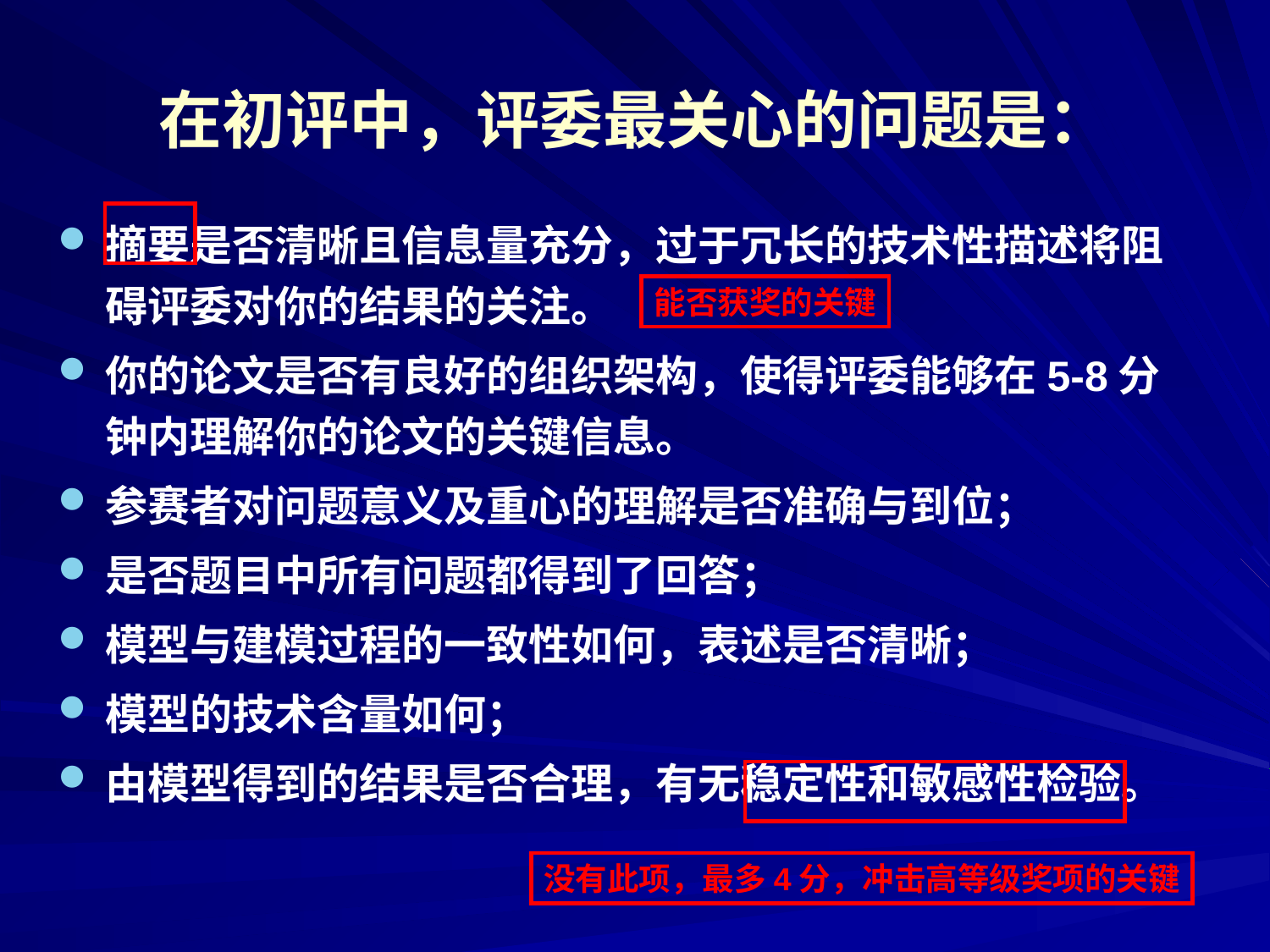

在初评中，评委最关心的问题是：
摘要是否清晰且信息量充分，过于冗长的技术性描述将阻碍评委对你的结果的关注。
你的论文是否有良好的组织架构，使得评委能够在5-8分钟内理解你的论文的关键信息。
参赛者对问题意义及重心的理解是否准确与到位；
是否题目中所有问题都得到了回答；
模型与建模过程的一致性如何，表述是否清晰；
模型的技术含量如何；
由模型得到的结果是否合理，有无稳定性和敏感性检验。

能否获奖的关键

没有此项，最多4分，冲击高等级奖项的关键
52